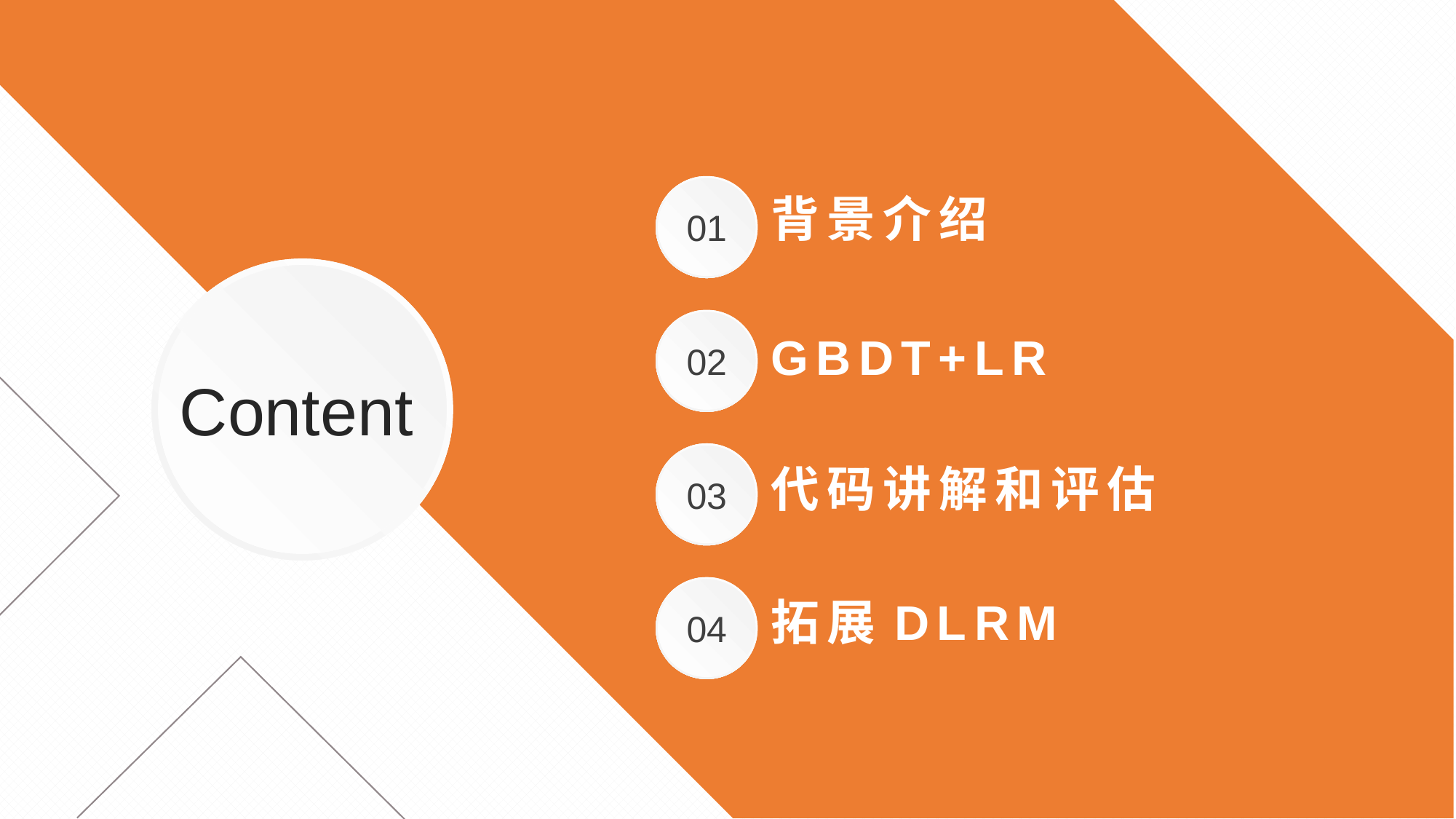

01
背景介绍

02
GBDT+LR
Content

03
代码讲解和评估

04
拓展DLRM